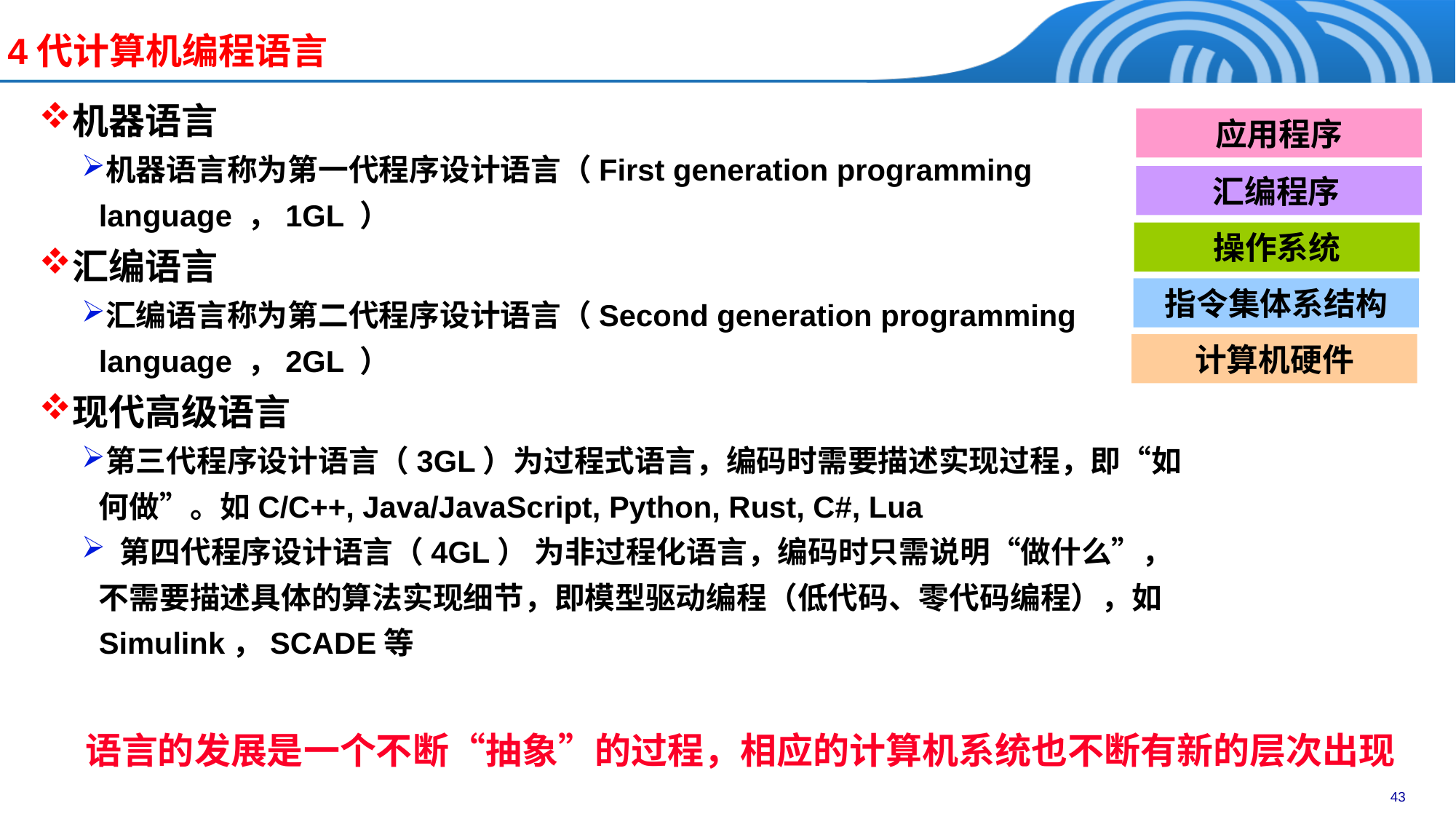

# 4代计算机编程语言
机器语言
机器语言称为第一代程序设计语言（First generation programming language ，1GL ）
汇编语言
汇编语言称为第二代程序设计语言（Second generation programming language ，2GL ）
现代高级语言
第三代程序设计语言（3GL）为过程式语言，编码时需要描述实现过程，即“如何做”。如C/C++, Java/JavaScript, Python, Rust, C#, Lua
 第四代程序设计语言（4GL） 为非过程化语言，编码时只需说明“做什么”，不需要描述具体的算法实现细节，即模型驱动编程（低代码、零代码编程），如Simulink，SCADE等

应用程序
        汇编程序
操作系统
指令集体系结构
计算机硬件
语言的发展是一个不断“抽象”的过程，相应的计算机系统也不断有新的层次出现